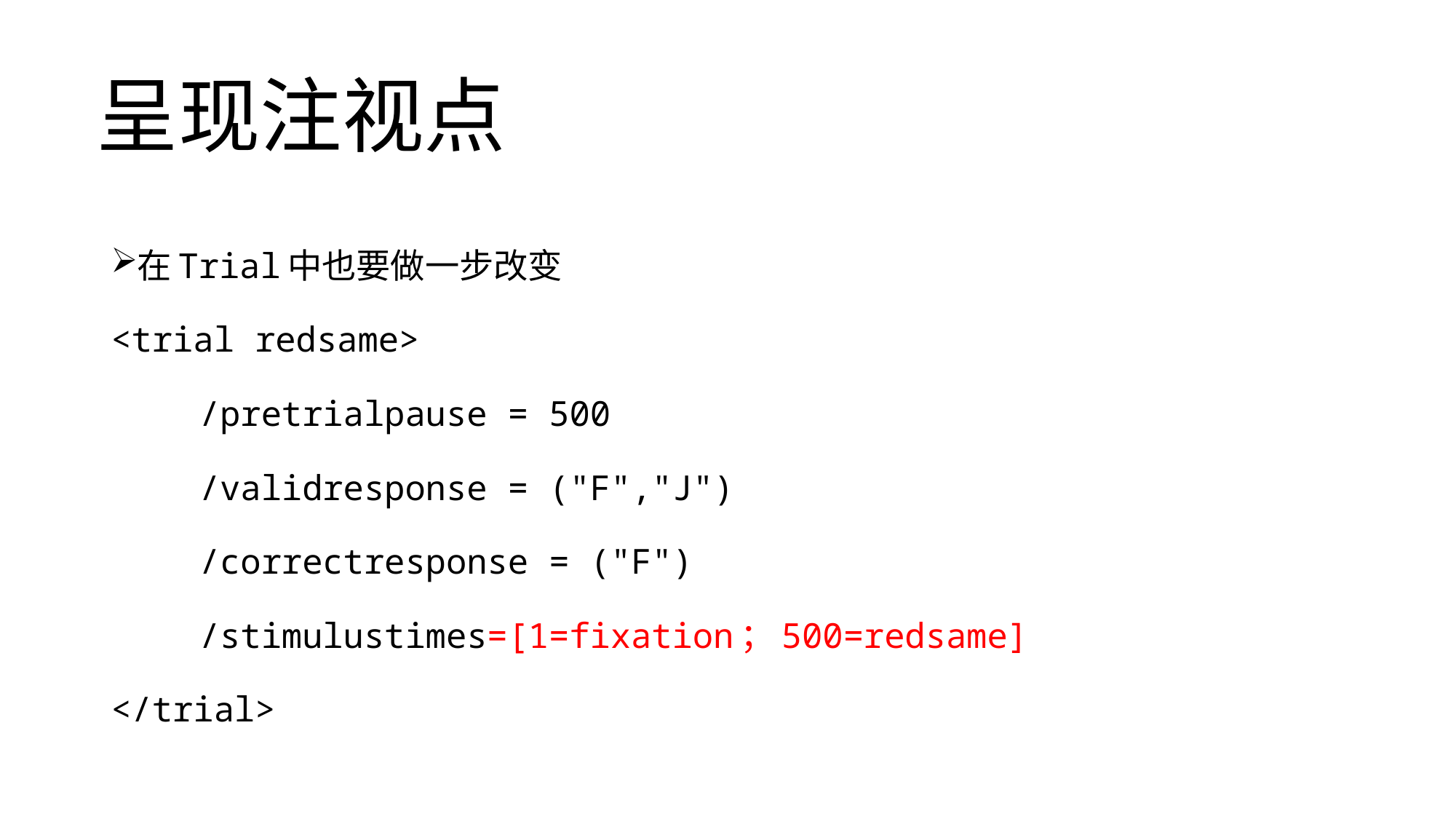

# 呈现注视点
在Trial中也要做一步改变
<trial redsame>
	/pretrialpause = 500
	/validresponse = ("F","J")
	/correctresponse = ("F")
	/stimulustimes=[1=fixation；500=redsame]
</trial>